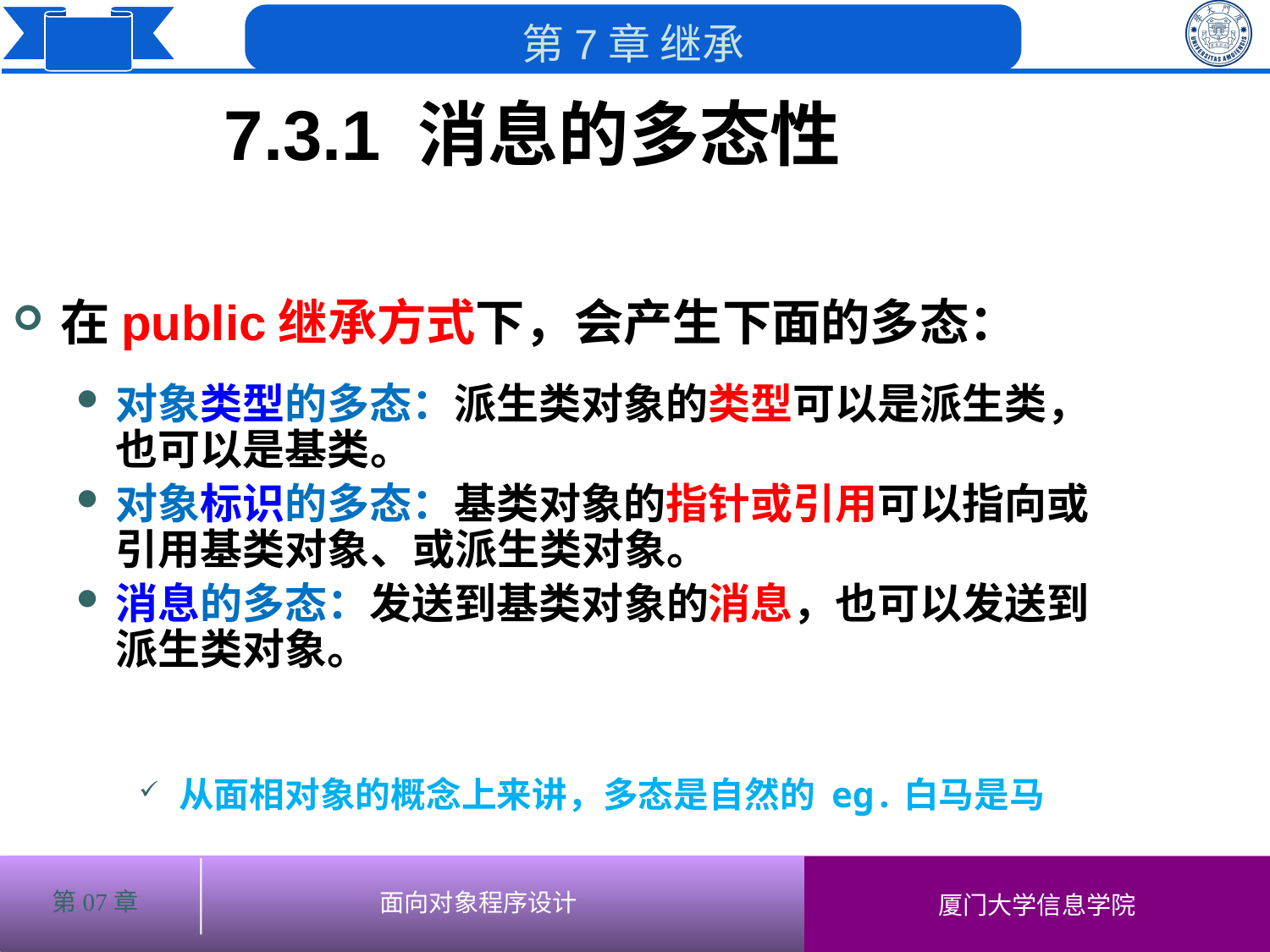

7.3.1 消息的多态性
在public继承方式下，会产生下面的多态：

对象类型的多态：派生类对象的类型可以是派生类，也可以是基类。
对象标识的多态：基类对象的指针或引用可以指向或引用基类对象、或派生类对象。
消息的多态：发送到基类对象的消息，也可以发送到派生类对象。

从面相对象的概念上来讲，多态是自然的 eg.白马是马
2